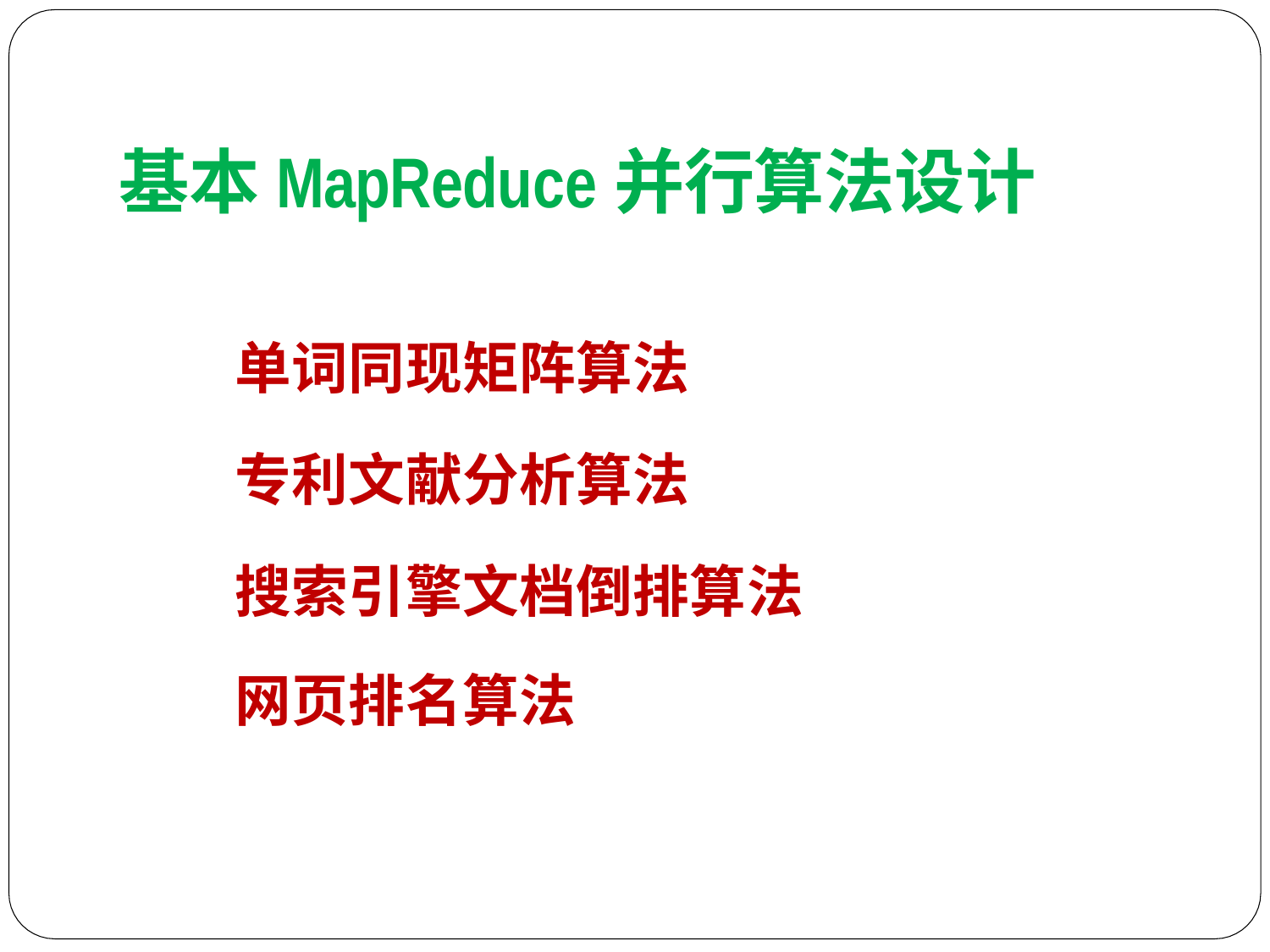

# 基本MapReduce并行算法设计
单词同现矩阵算法
专利文献分析算法
搜索引擎文档倒排算法
网页排名算法